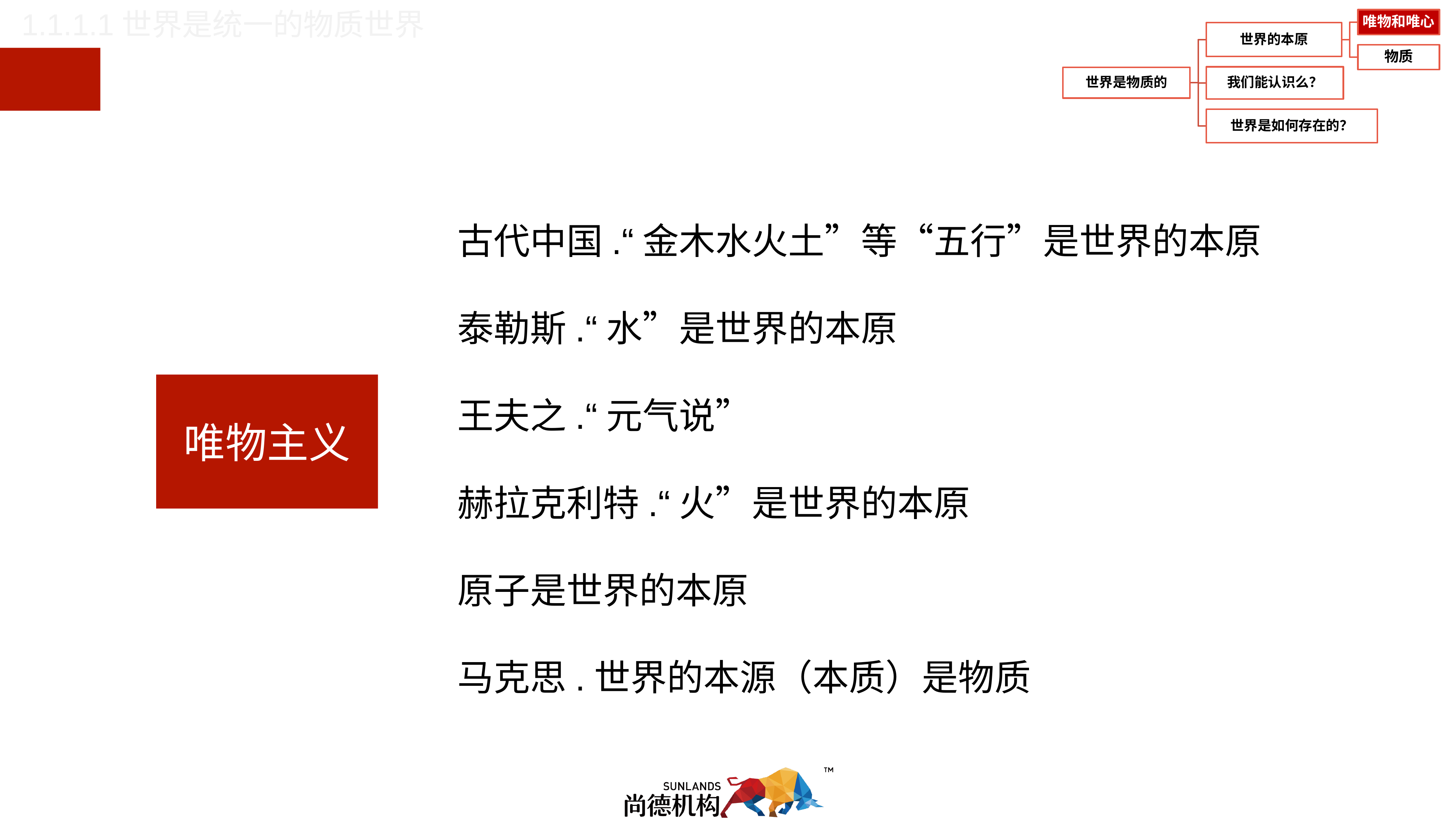

1.1.1.1世界是统一的物质世界
世界是物质的
世界的本原
唯物和唯心
物质
我们能认识么？
世界是如何存在的？
古代中国.“金木水火土”等“五行”是世界的本原

泰勒斯.“水”是世界的本原

王夫之.“元气说”

赫拉克利特.“火”是世界的本原

原子是世界的本原

马克思.世界的本源（本质）是物质
唯物主义